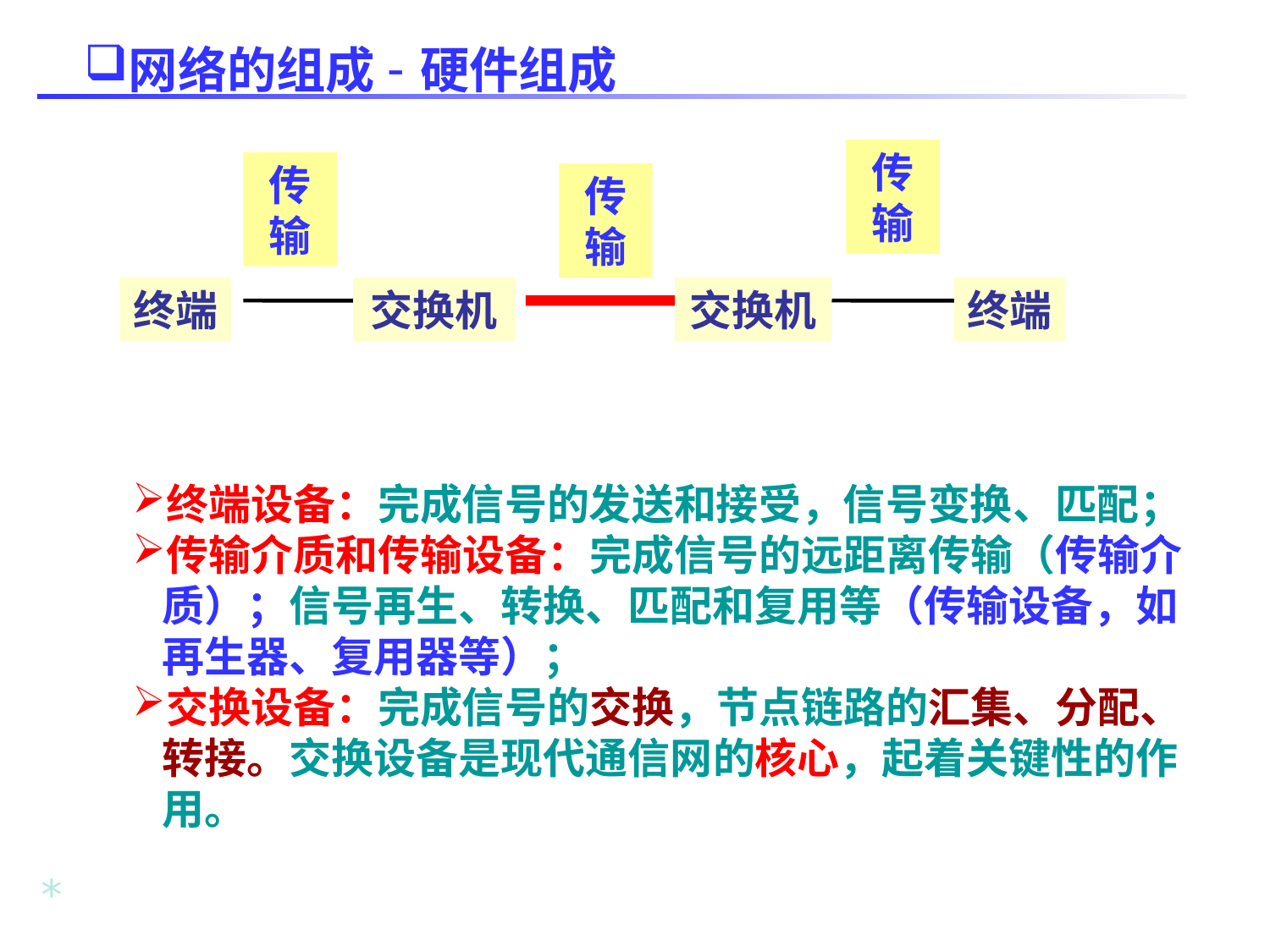

网络的组成-硬件组成
传输
传输
传输
终端
交换机
交换机
终端

终端设备：完成信号的发送和接受，信号变换、匹配；
传输介质和传输设备：完成信号的远距离传输（传输介质）；信号再生、转换、匹配和复用等（传输设备，如再生器、复用器等）；
交换设备：完成信号的交换，节点链路的汇集、分配、转接。交换设备是现代通信网的核心，起着关键性的作用。
*